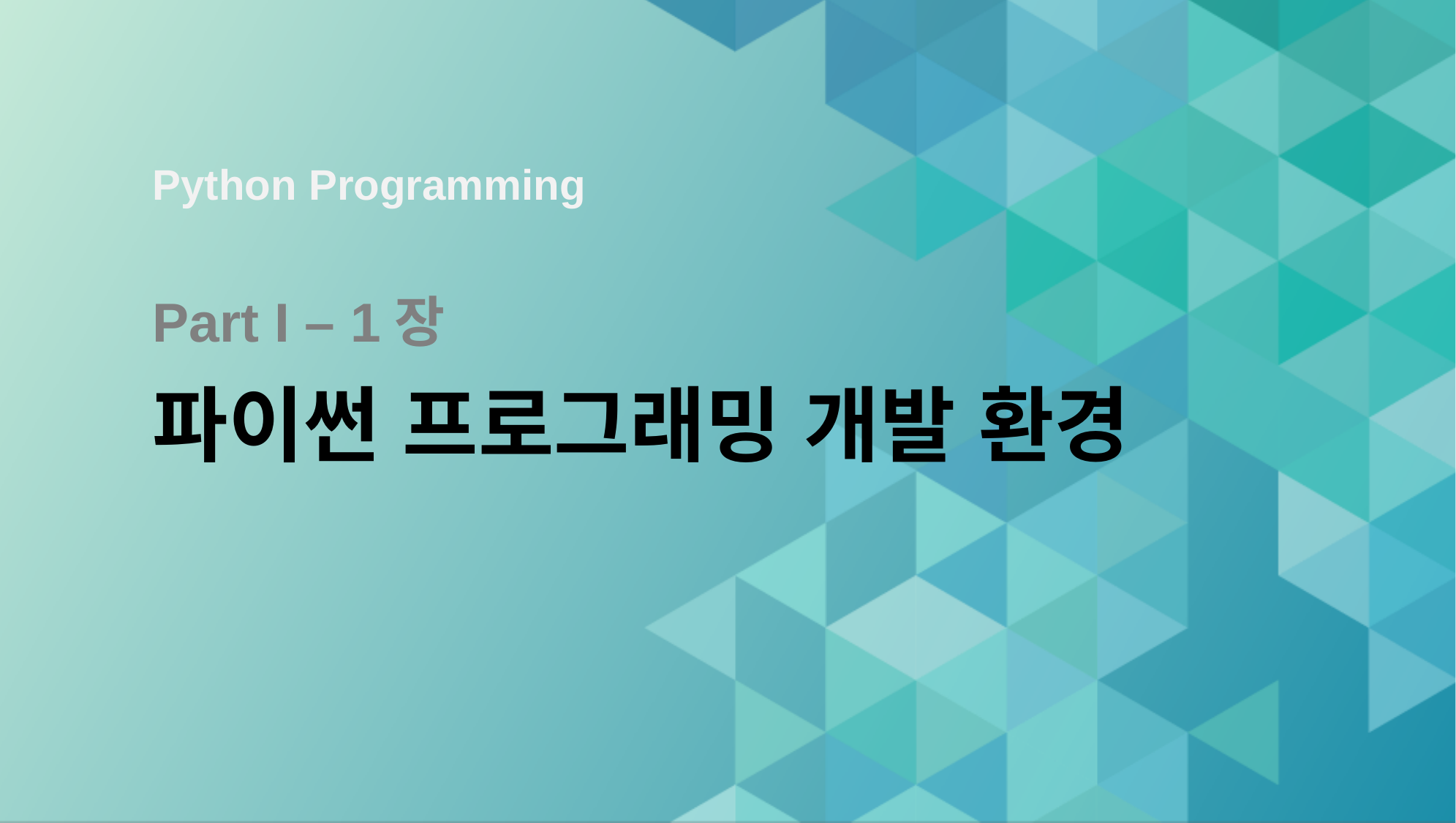

# Part I – 1장 파이썬 프로그래밍 개발 환경